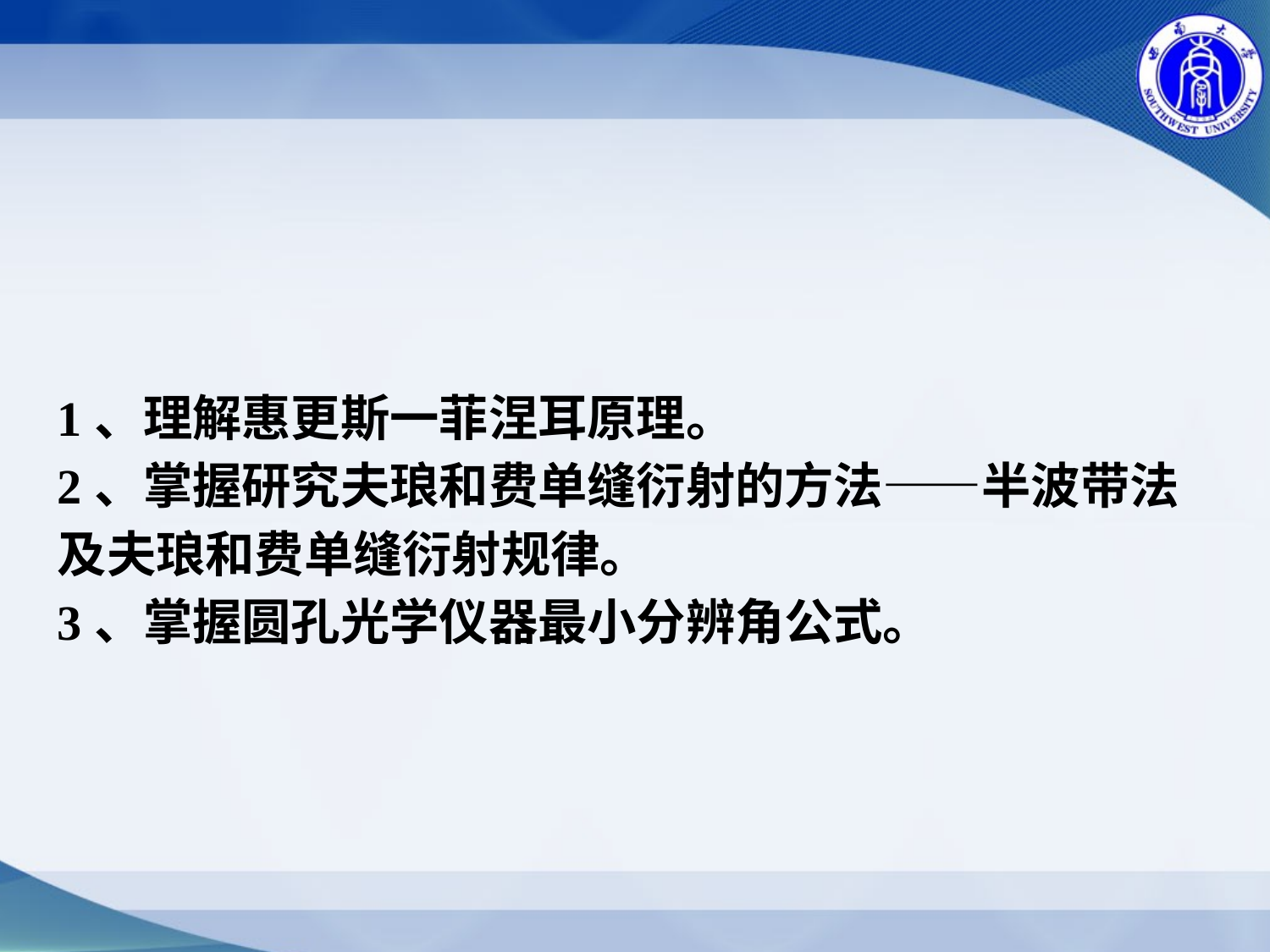

1、理解惠更斯一菲涅耳原理。
2、掌握研究夫琅和费单缝衍射的方法——半波带法及夫琅和费单缝衍射规律。
3、掌握圆孔光学仪器最小分辨角公式。